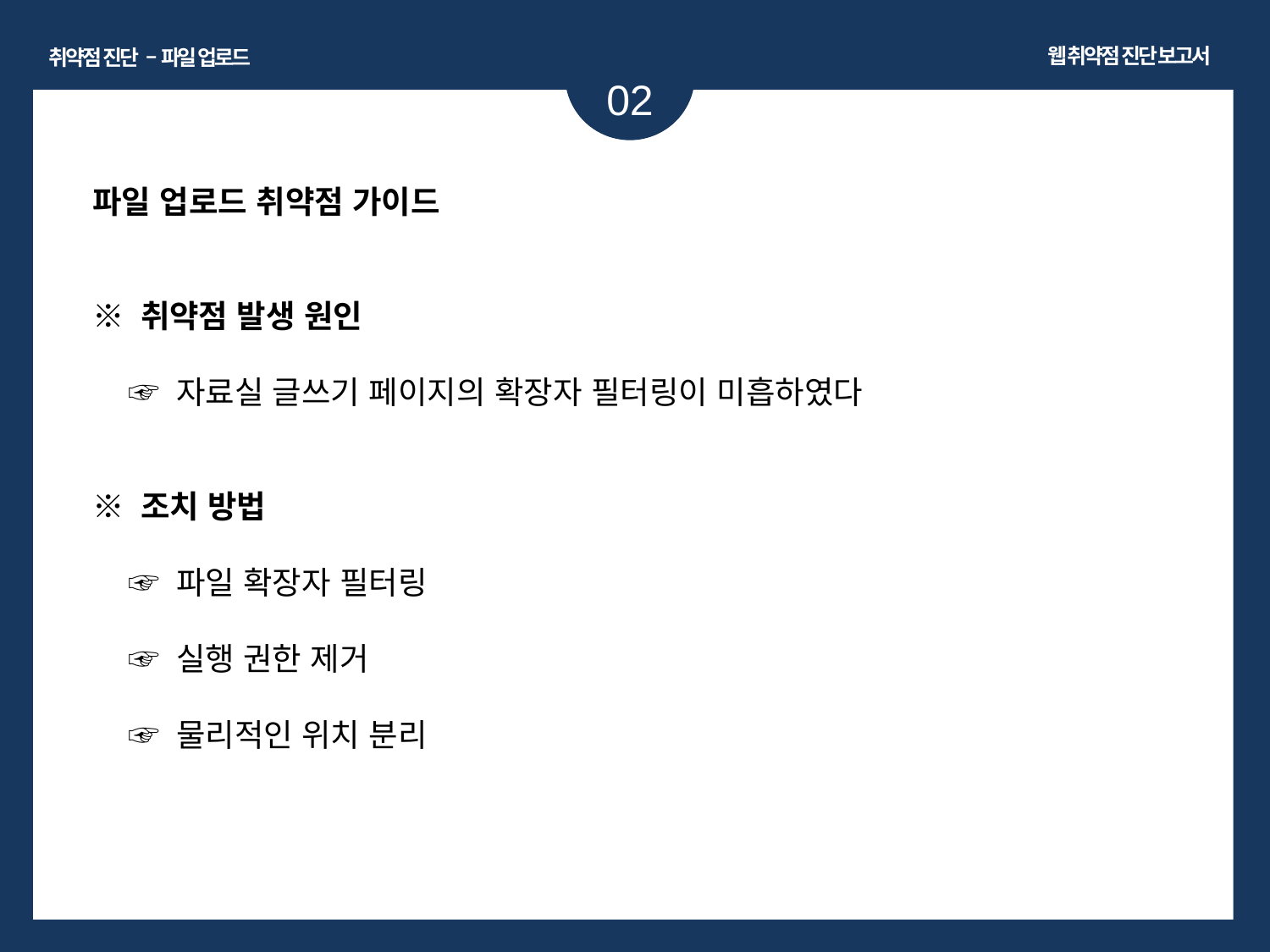

웹 취약점 진단 보고서
취약점 진단  –  파일 업로드
02

파일 업로드 취약점 가이드

※ 취약점 발생 원인

    ☞ 자료실 글쓰기 페이지의 확장자 필터링이 미흡하였다

※ 조치 방법

    ☞ 파일 확장자 필터링

    ☞ 실행 권한 제거

    ☞ 물리적인 위치 분리